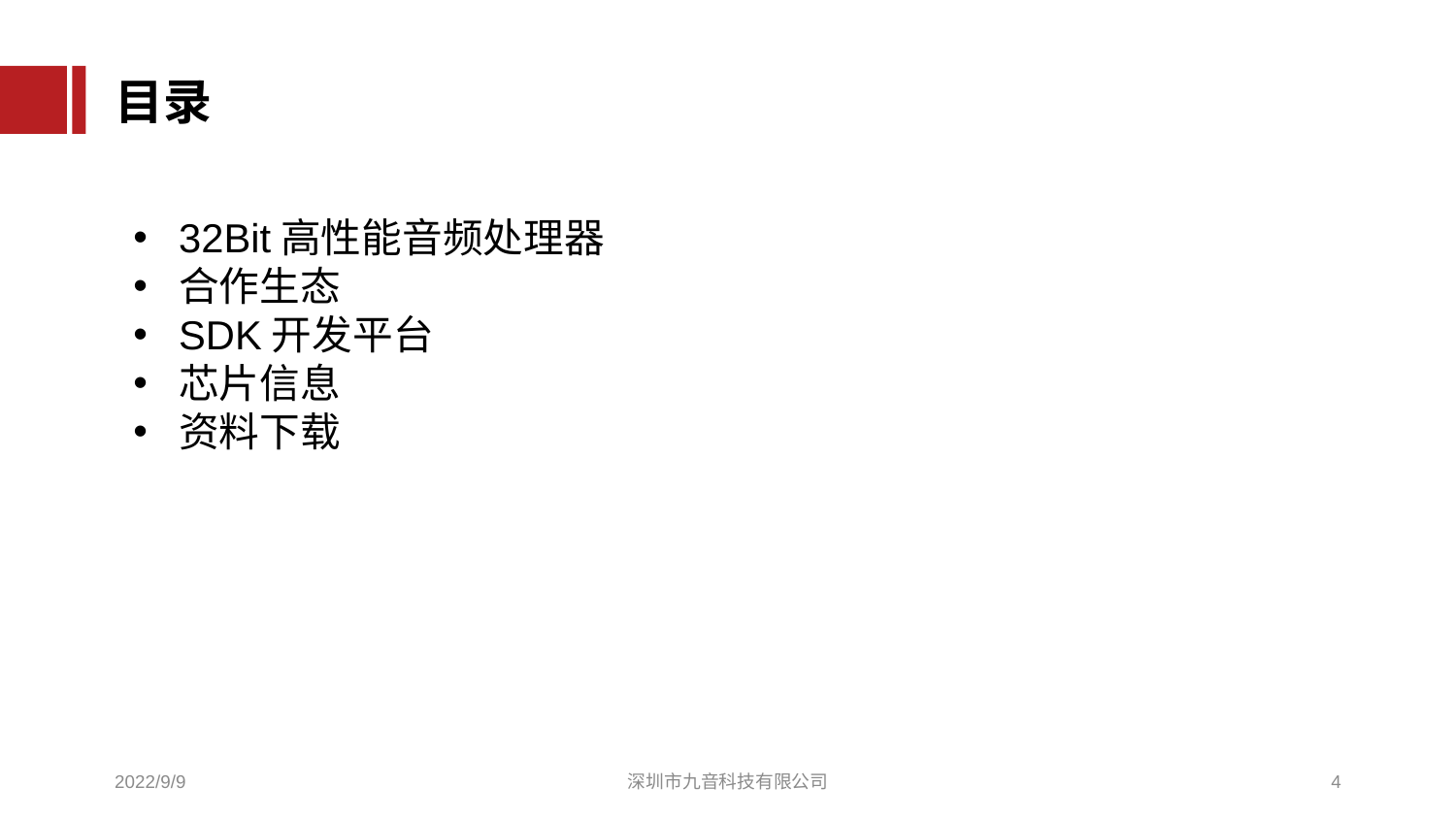

目录
32Bit高性能音频处理器
合作生态
SDK开发平台
芯片信息
资料下载

2022/9/9
深圳市九音科技有限公司
4